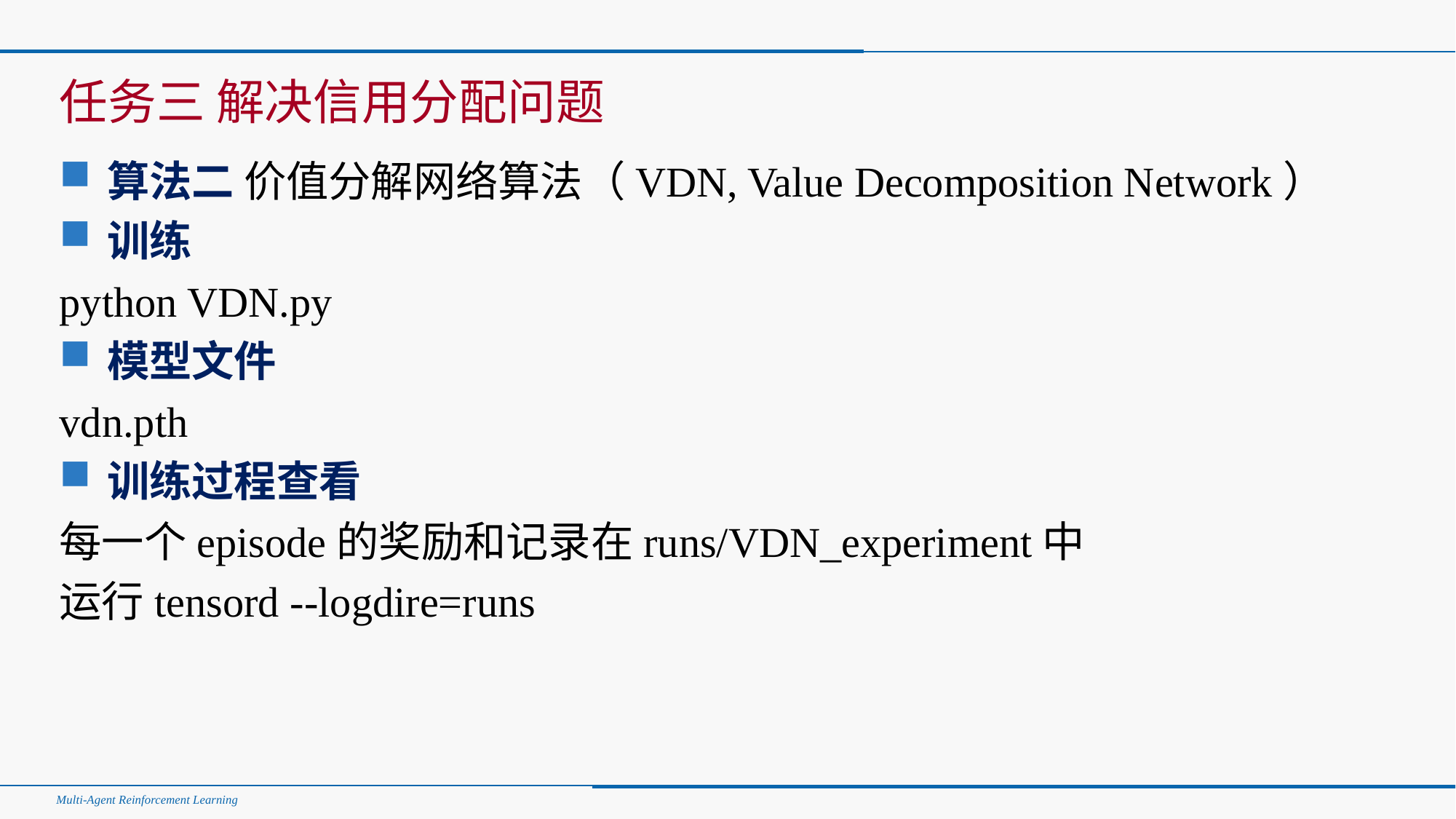

#
任务三 解决信用分配问题
算法二 价值分解网络算法（VDN, Value Decomposition Network）
训练
python VDN.py
模型文件
vdn.pth
训练过程查看
每一个episode的奖励和记录在runs/VDN_experiment中
运行tensord --logdire=runs

52